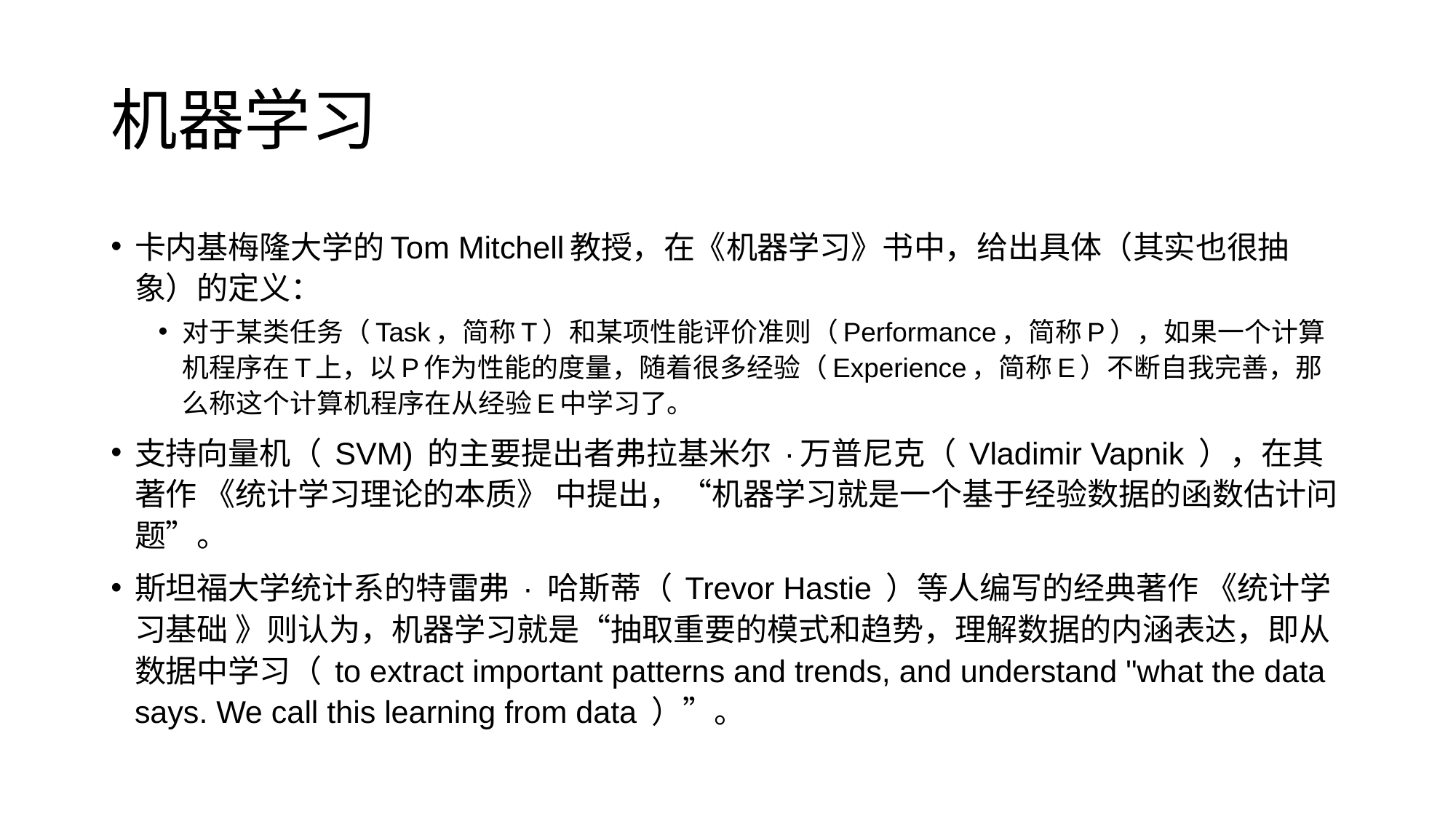

# 机器学习
卡内基梅隆大学的Tom Mitchell教授，在《机器学习》书中，给出具体（其实也很抽象）的定义：
对于某类任务（Task，简称T）和某项性能评价准则（Performance，简称P），如果一个计算机程序在T上，以P作为性能的度量，随着很多经验（Experience，简称E）不断自我完善，那么称这个计算机程序在从经验E中学习了。
支持向量机（ SVM) 的主要提出者弗拉基米尔 ·万普尼克（ Vladimir Vapnik ），在其著作 《统计学习理论的本质》 中提出，“机器学习就是一个基于经验数据的函数估计问题”。
斯坦福大学统计系的特雷弗 · 哈斯蒂（ Trevor Hastie ）等人编写的经典著作 《统计学习基础 》则认为，机器学习就是“抽取重要的模式和趋势，理解数据的内涵表达，即从数据中学习（ to extract important patterns and trends, and understand "what the data says. We call this learning from data ）”。